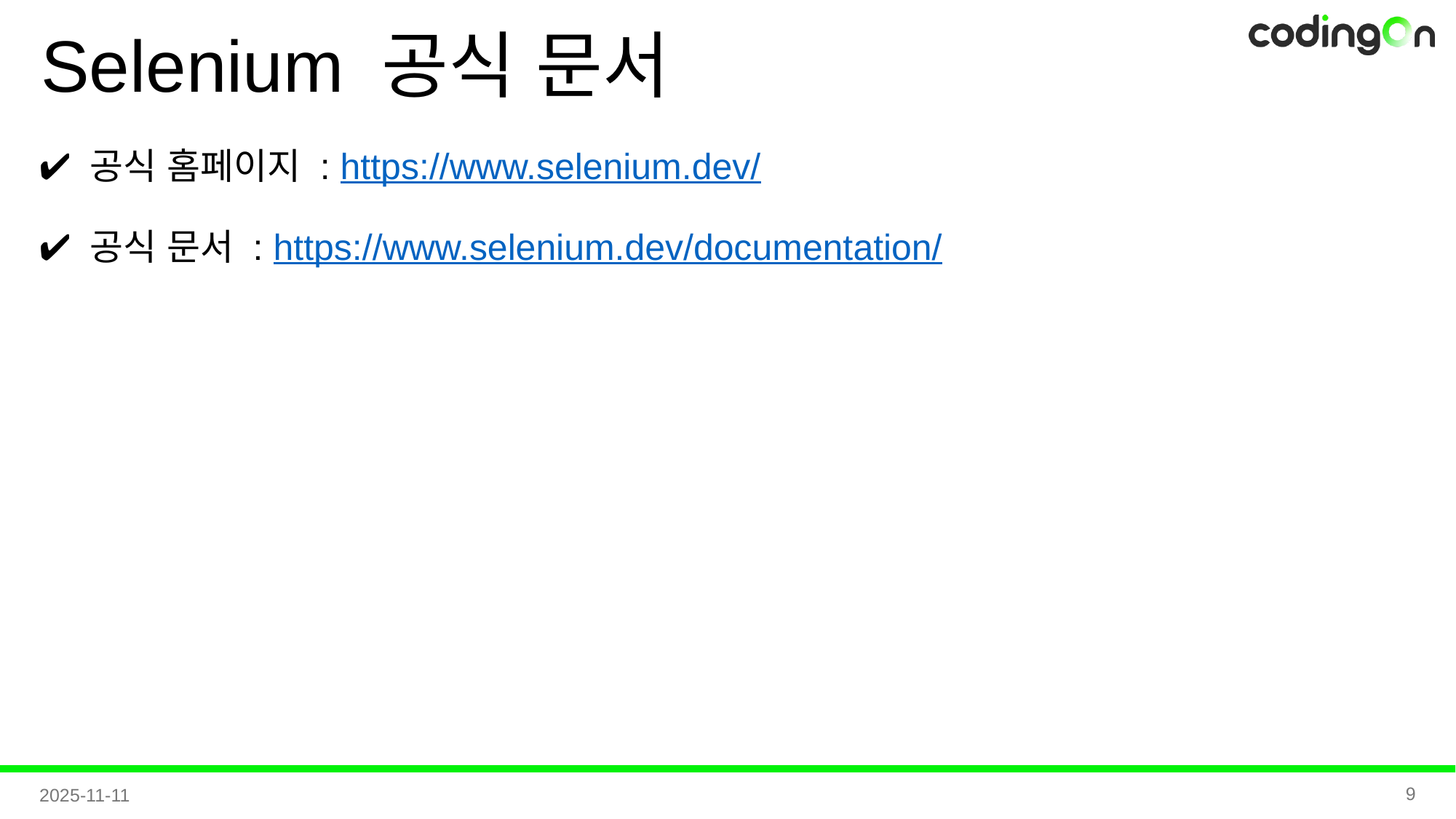

# Selenium 공식 문서
✔️ 공식 홈페이지 : https://www.selenium.dev/
✔️ 공식 문서 : https://www.selenium.dev/documentation/
9
2025-11-11